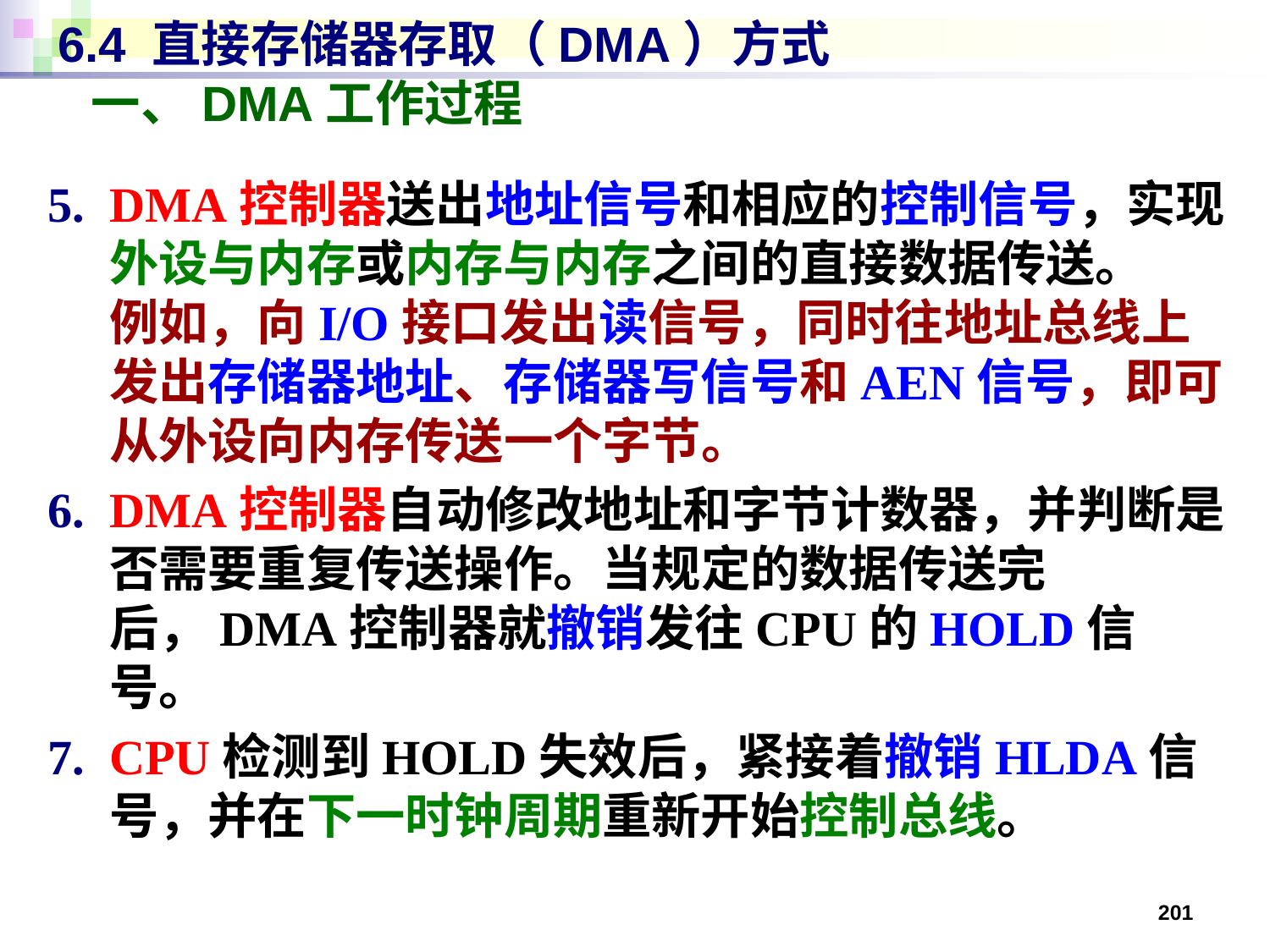

# 6.4 直接存储器存取（DMA）方式 一、DMA工作过程
DMA控制器送出地址信号和相应的控制信号，实现外设与内存或内存与内存之间的直接数据传送。
例如，向I/O接口发出读信号，同时往地址总线上发出存储器地址、存储器写信号和AEN信号，即可从外设向内存传送一个字节。
DMA控制器自动修改地址和字节计数器，并判断是否需要重复传送操作。当规定的数据传送完后，DMA控制器就撤销发往CPU的HOLD信号。
CPU检测到HOLD失效后，紧接着撤销HLDA信号，并在下一时钟周期重新开始控制总线。
201